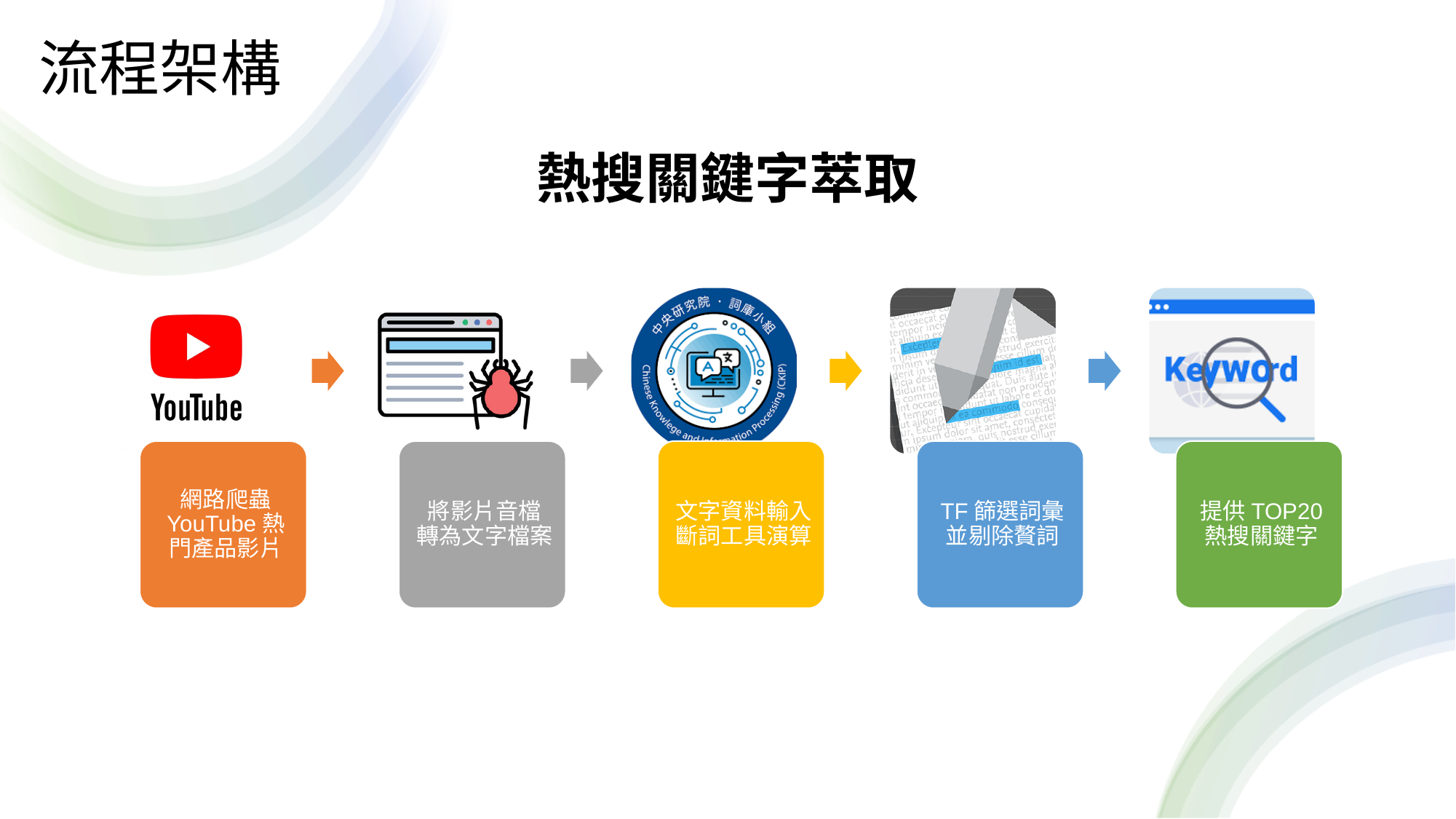

流程架構
網路爬蟲
YouTube熱門產品影片

將影片音檔
轉為文字檔案

文字資料輸入
斷詞工具演算

TF篩選詞彙
並剔除贅詞

提供TOP20
熱搜關鍵字
熱搜關鍵字萃取